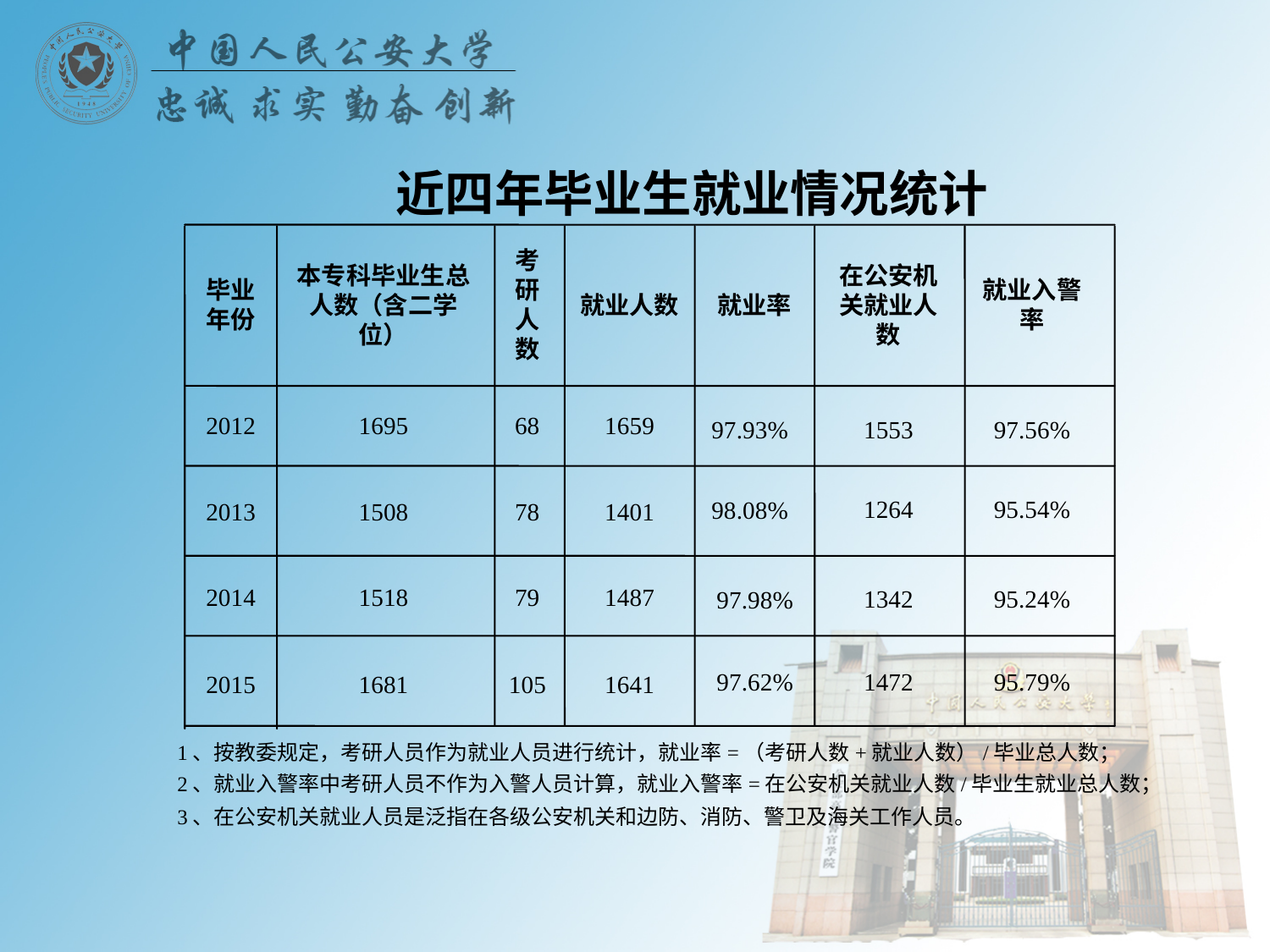

近四年毕业生就业情况统计

毕业年份
本专科毕业生总人数（含二学位）

考研人数

就业人数

就业率
在公安机关就业人数

就业入警率

2012
1695
68
1659

97.93%
1553
97.56%

1264
95.54%
98.08%
2013
1508
78
1401
2014
1518
79
1487

1342
95.24%
97.98%

1472
95.79%
97.62%
2015
1681
105
1641
1、按教委规定，考研人员作为就业人员进行统计，就业率=（考研人数+就业人数）/毕业总人数；

2、就业入警率中考研人员不作为入警人员计算，就业入警率=在公安机关就业人数/毕业生就业总人数；

3、在公安机关就业人员是泛指在各级公安机关和边防、消防、警卫及海关工作人员。